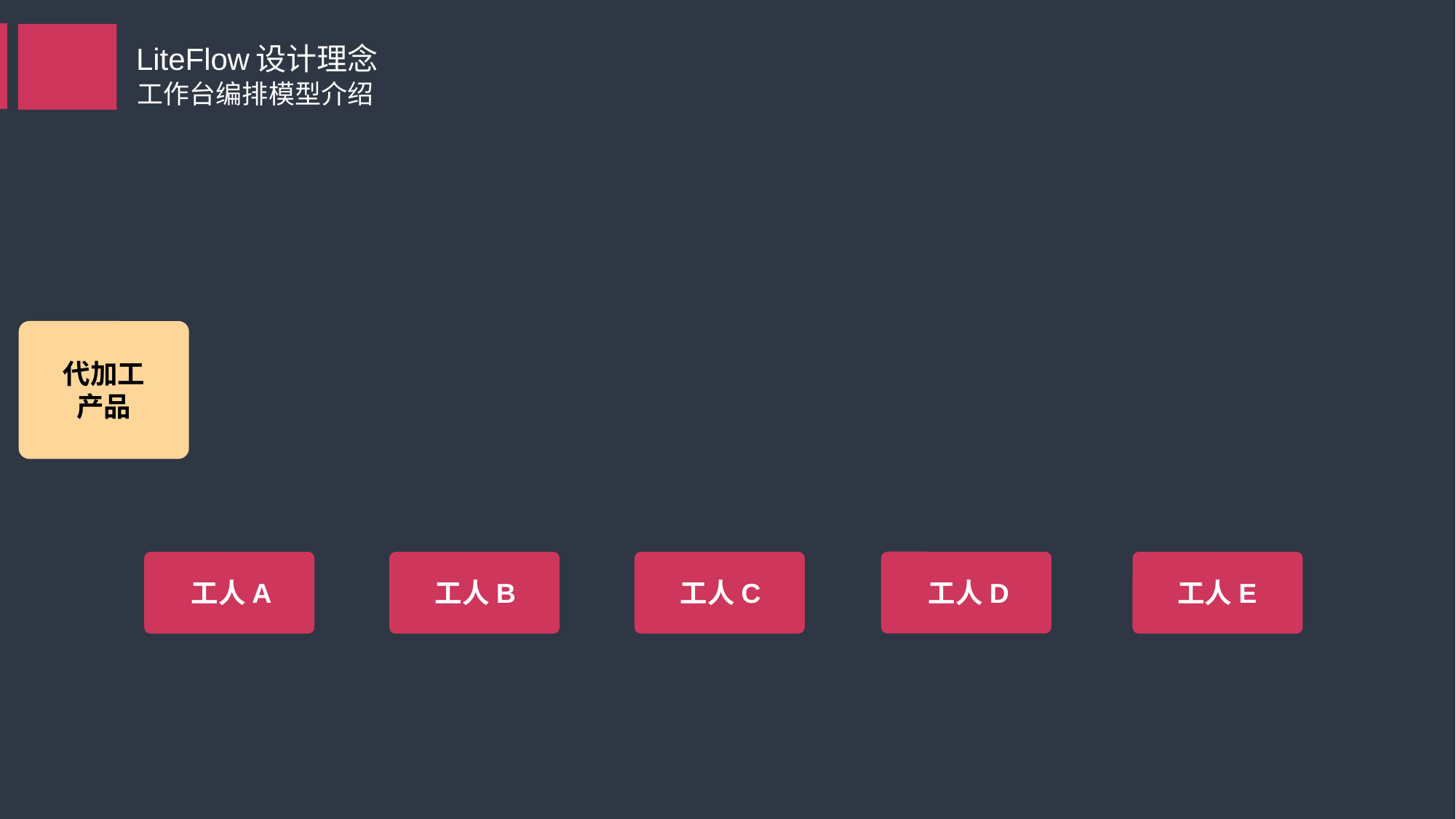

LiteFlow设计理念
工作台编排模型介绍

代加工
产品

工人D
工人C
工人A
工人B
工人E

零件A

零件D
零件C
零件B
零件E